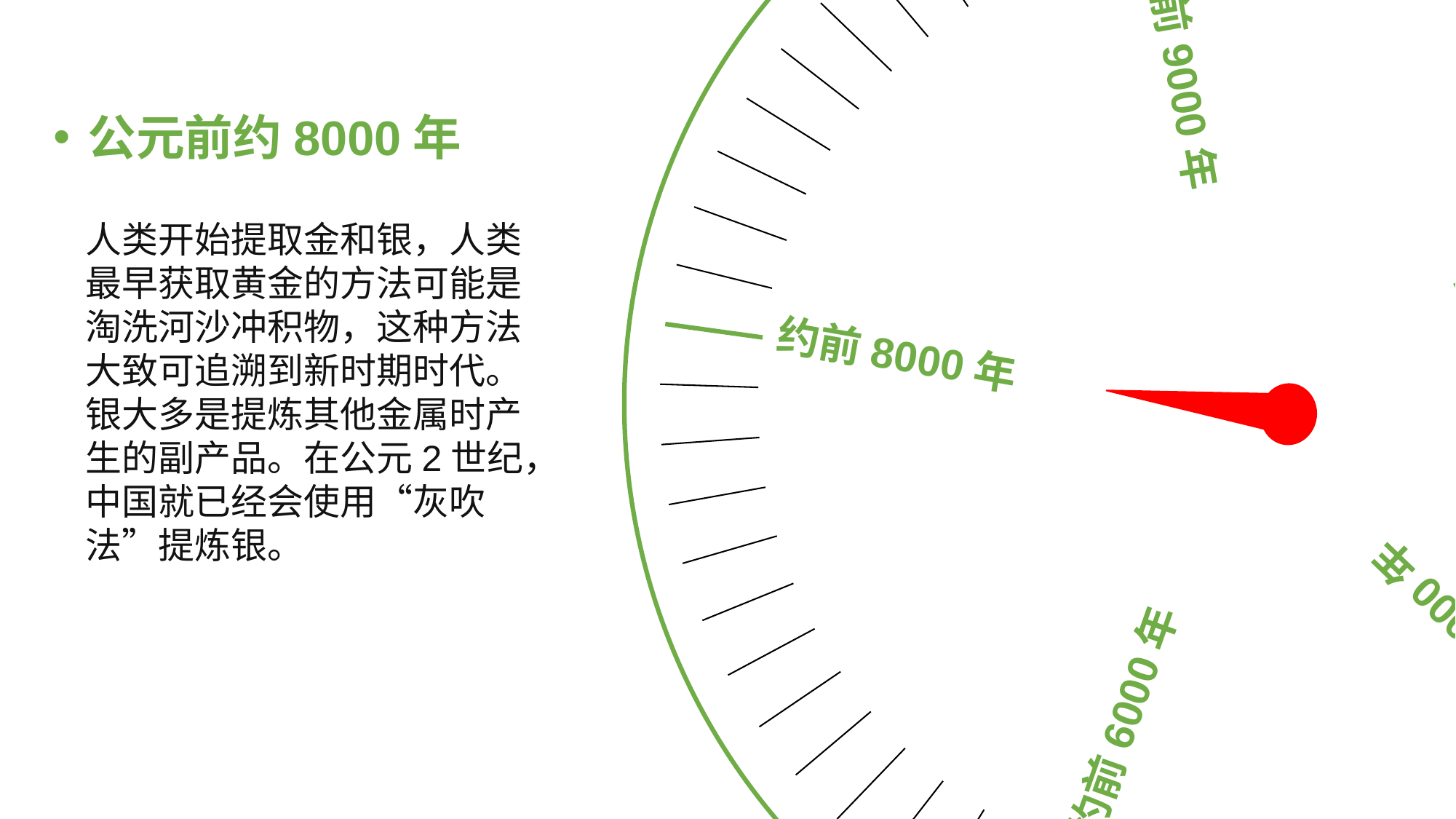

约前1万年
约前12000年
约前9000年
约前6000年
约前8000年
公元前约8000年
人类开始提取金和银，人类最早获取黄金的方法可能是淘洗河沙冲积物，这种方法大致可追溯到新时期时代。银大多是提炼其他金属时产生的副产品。在公元2世纪，中国就已经会使用“灰吹法”提炼银。